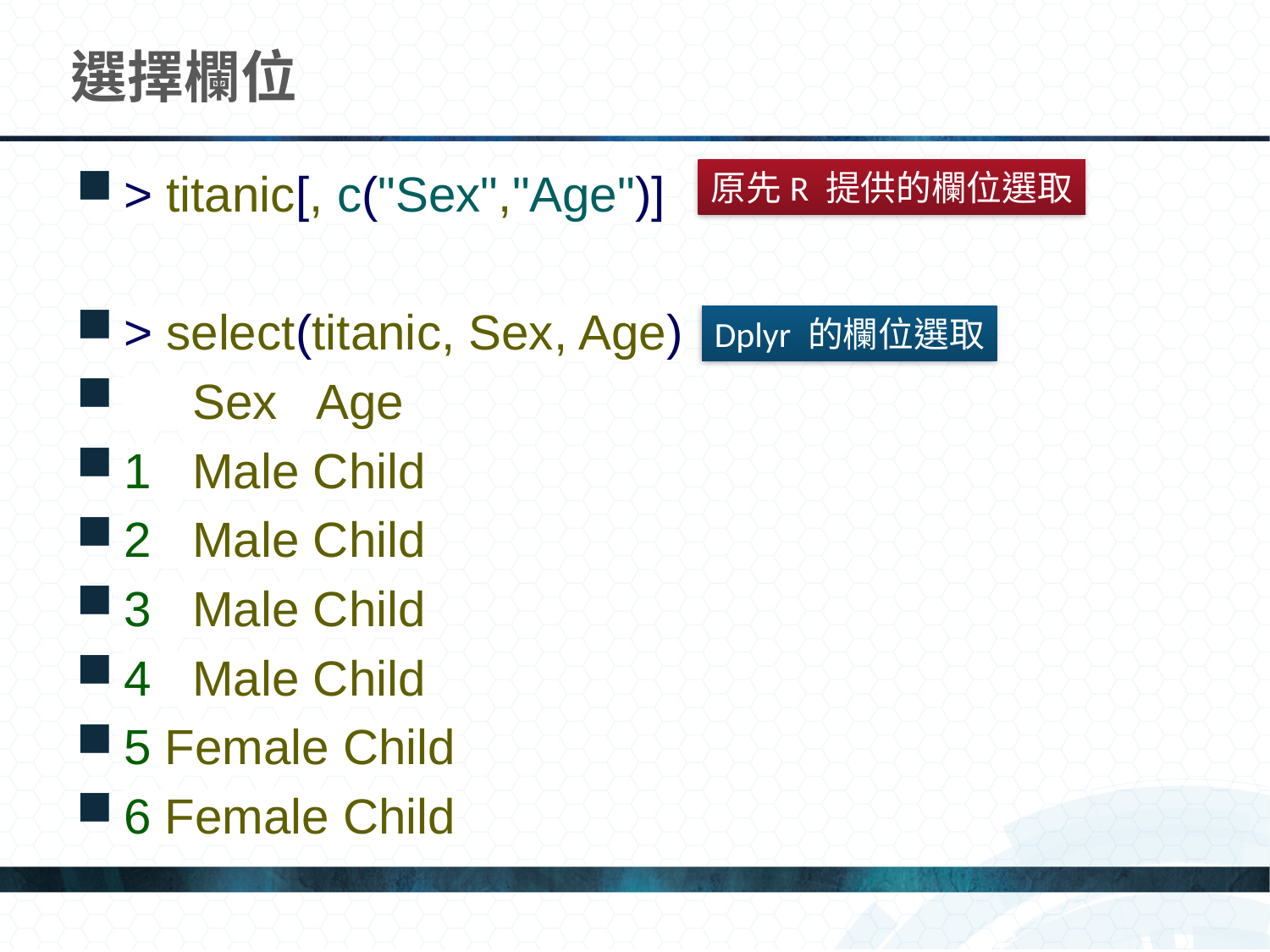

# 選擇欄位
> titanic[, c("Sex","Age")]

> select(titanic, Sex, Age)
     Sex   Age
1   Male Child
2   Male Child
3   Male Child
4   Male Child
5 Female Child
6 Female Child
原先R 提供的欄位選取
Dplyr 的欄位選取